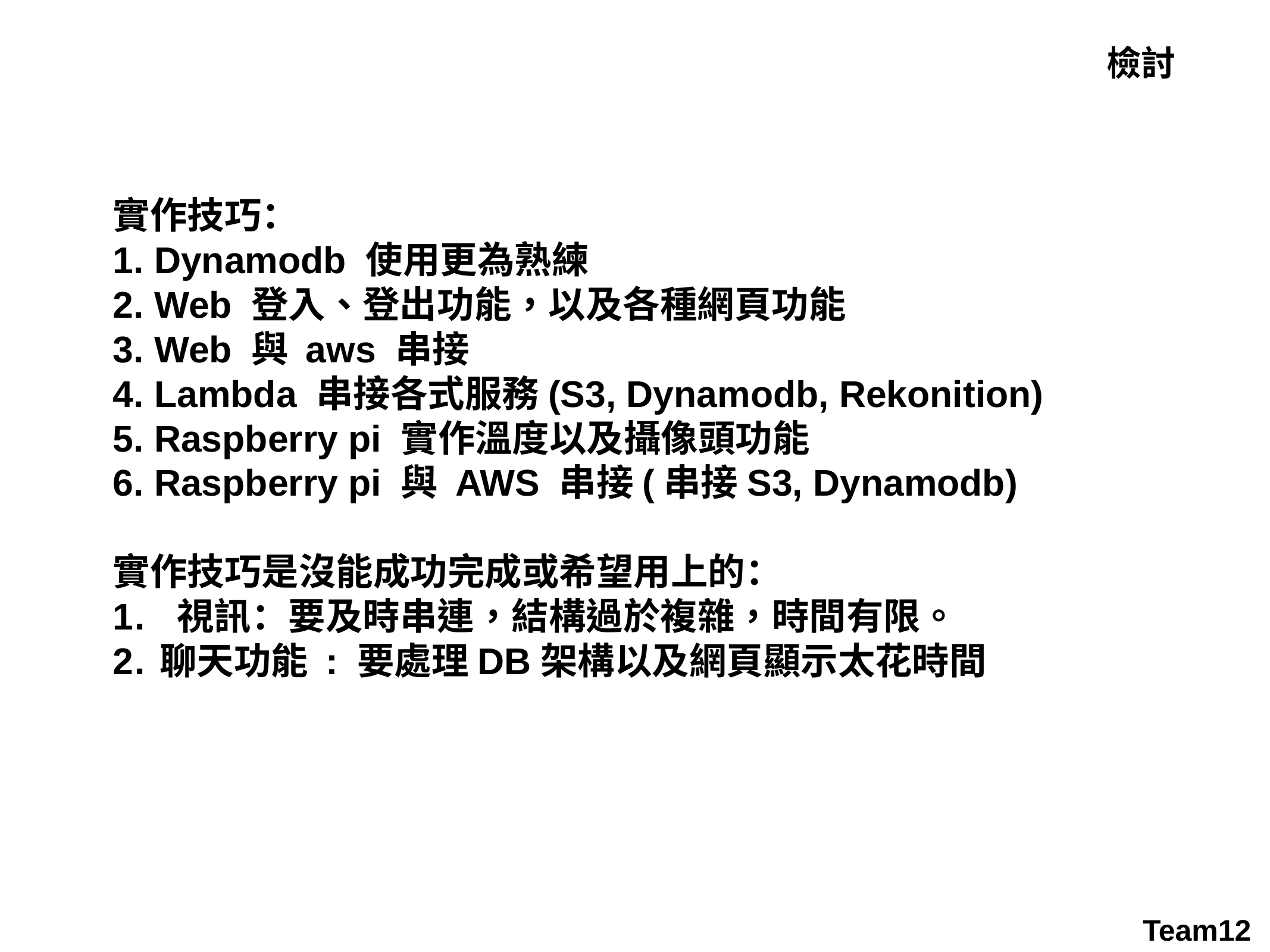

檢討
實作技巧：
1. Dynamodb 使用更為熟練
2. Web 登入、登出功能，以及各種網頁功能
3. Web 與 aws 串接
4. Lambda 串接各式服務(S3, Dynamodb, Rekonition)
5. Raspberry pi 實作溫度以及攝像頭功能
6. Raspberry pi 與 AWS 串接(串接S3, Dynamodb)

實作技巧是沒能成功完成或希望用上的：
 視訊：要及時串連，結構過於複雜，時間有限。
聊天功能 : 要處理DB架構以及網頁顯示太花時間

Team12